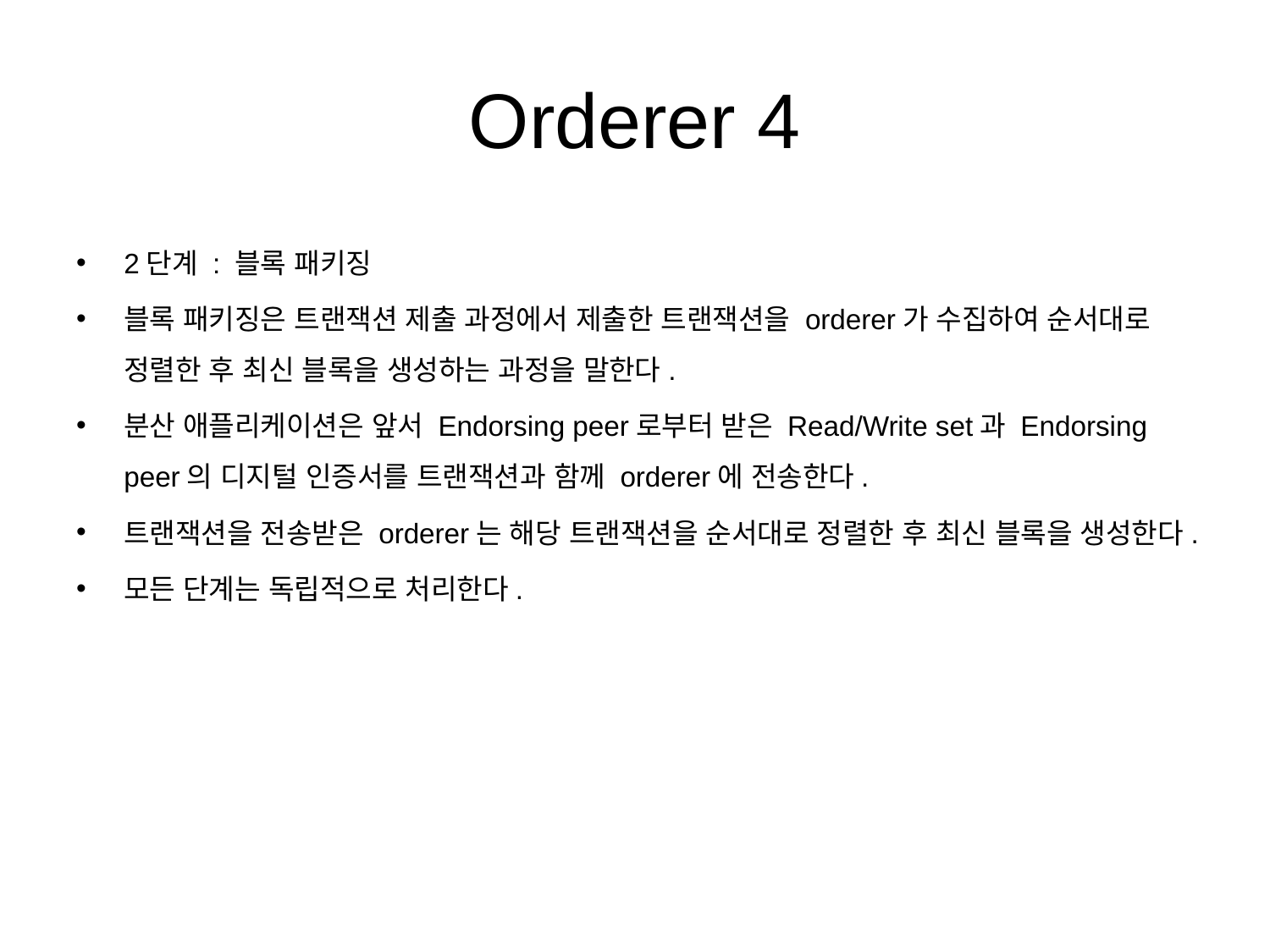

# Orderer 4
2단계 : 블록 패키징
블록 패키징은 트랜잭션 제출 과정에서 제출한 트랜잭션을 orderer가 수집하여 순서대로 정렬한 후 최신 블록을 생성하는 과정을 말한다.
분산 애플리케이션은 앞서 Endorsing peer로부터 받은 Read/Write set과 Endorsing peer의 디지털 인증서를 트랜잭션과 함께 orderer에 전송한다.
트랜잭션을 전송받은 orderer는 해당 트랜잭션을 순서대로 정렬한 후 최신 블록을 생성한다.
모든 단계는 독립적으로 처리한다.